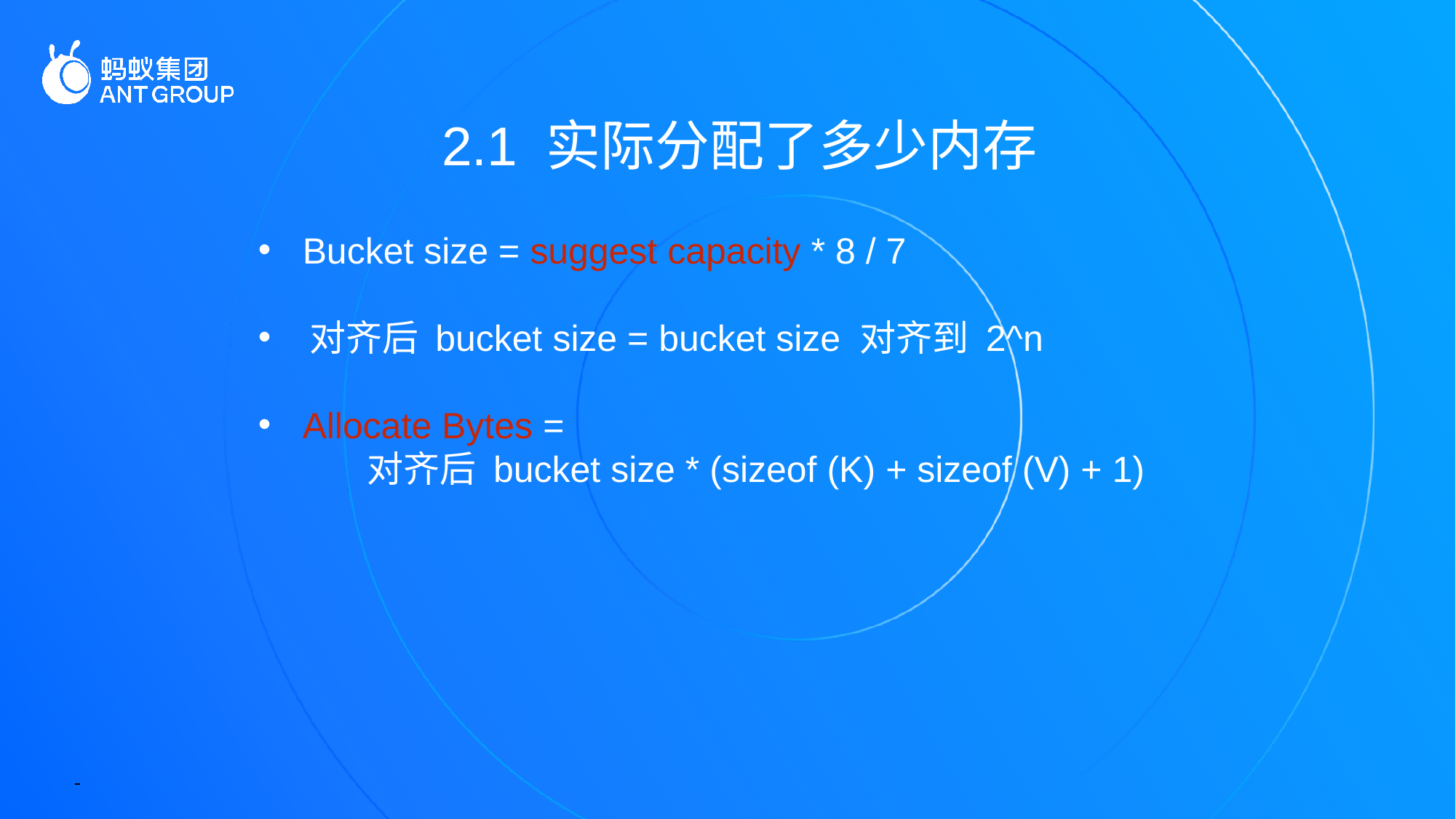

2.1 实际分配了多少内存
 Bucket size = suggest capacity * 8 / 7

 对齐后 bucket size = bucket size 对齐到 2^n

 Allocate Bytes =
	对齐后 bucket size * (sizeof (K) + sizeof (V) + 1)